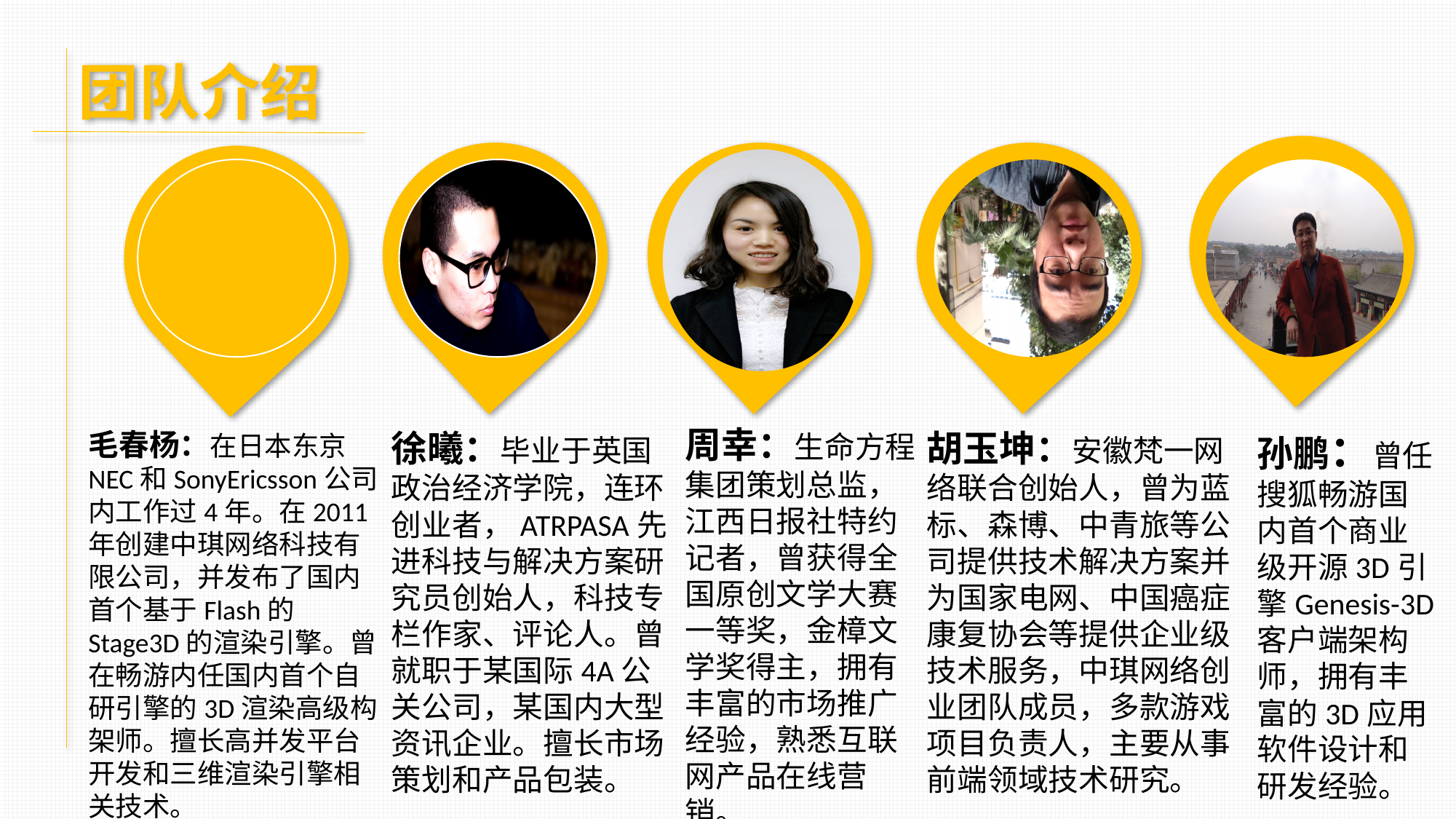

团队介绍

周幸：生命方程集团策划总监，江西日报社特约记者，曾获得全国原创文学大赛一等奖，金樟文学奖得主，拥有丰富的市场推广经验，熟悉互联网产品在线营销。

孙鹏：曾任搜狐畅游国内首个商业级开源3D引擎Genesis-3D客户端架构师，拥有丰富的3D应用软件设计和研发经验。

胡玉坤：安徽梵一网络联合创始人，曾为蓝标、森博、中青旅等公司提供技术解决方案并为国家电网、中国癌症康复协会等提供企业级技术服务，中琪网络创业团队成员，多款游戏项目负责人，主要从事前端领域技术研究。

毛春杨：在日本东京NEC和SonyEricsson公司内工作过4年。在2011年创建中琪网络科技有限公司，并发布了国内首个基于Flash的Stage3D的渲染引擎。曾在畅游内任国内首个自研引擎的3D渲染高级构架师。擅长高并发平台开发和三维渲染引擎相关技术。

徐曦：毕业于英国政治经济学院，连环创业者，ATRPASA先进科技与解决方案研究员创始人，科技专栏作家、评论人。曾就职于某国际4A公关公司，某国内大型资讯企业。擅长市场策划和产品包装。